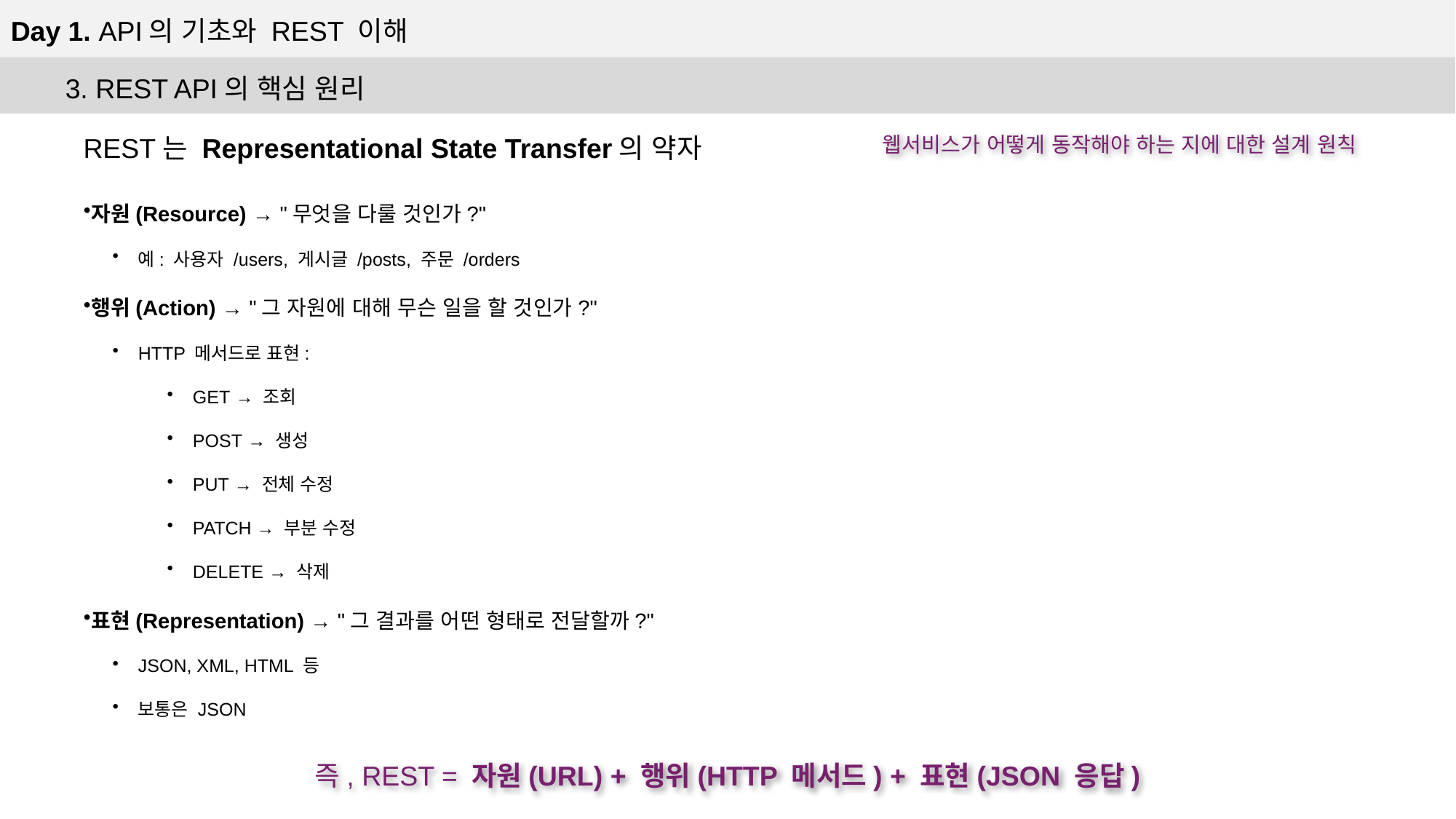

Day 1. API의 기초와 REST 이해
3. REST API의 핵심 원리
REST는 Representational State Transfer의 약자
웹서비스가 어떻게 동작해야 하는 지에 대한 설계 원칙
자원(Resource) → "무엇을 다룰 것인가?"
예: 사용자 /users, 게시글 /posts, 주문 /orders
행위(Action) → "그 자원에 대해 무슨 일을 할 것인가?"
HTTP 메서드로 표현:
GET → 조회
POST → 생성
PUT → 전체 수정
PATCH → 부분 수정
DELETE → 삭제
표현(Representation) → "그 결과를 어떤 형태로 전달할까?"
JSON, XML, HTML 등
보통은 JSON

즉, REST = 자원(URL) + 행위(HTTP 메서드) + 표현(JSON 응답)